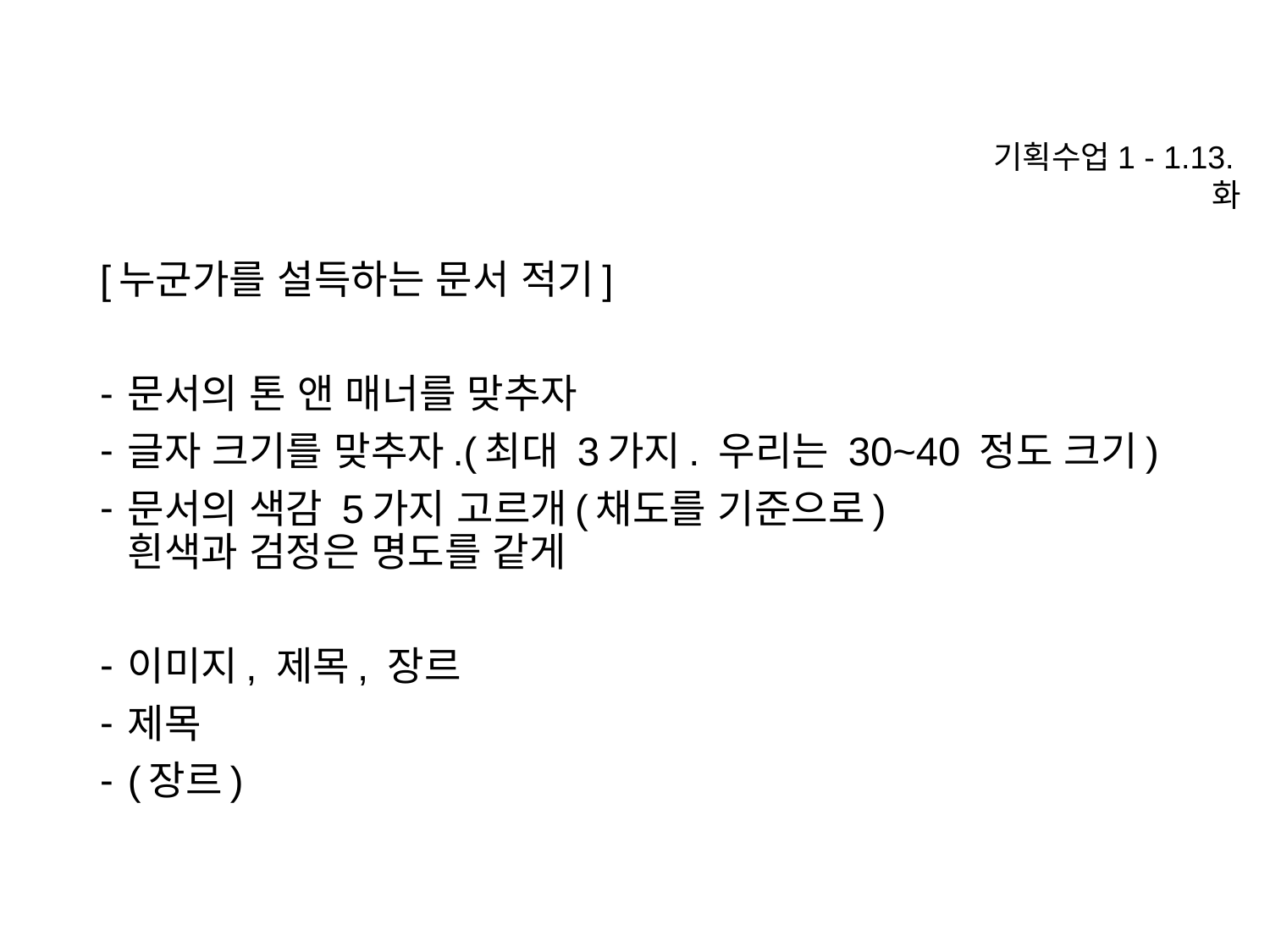

기획수업1 - 1.13.화
[누군가를 설득하는 문서 적기]

문서의 톤 앤 매너를 맞추자
글자 크기를 맞추자.(최대 3가지. 우리는 30~40 정도 크기)
문서의 색감 5가지 고르개(채도를 기준으로)
흰색과 검정은 명도를 같게

이미지, 제목, 장르
제목
(장르)